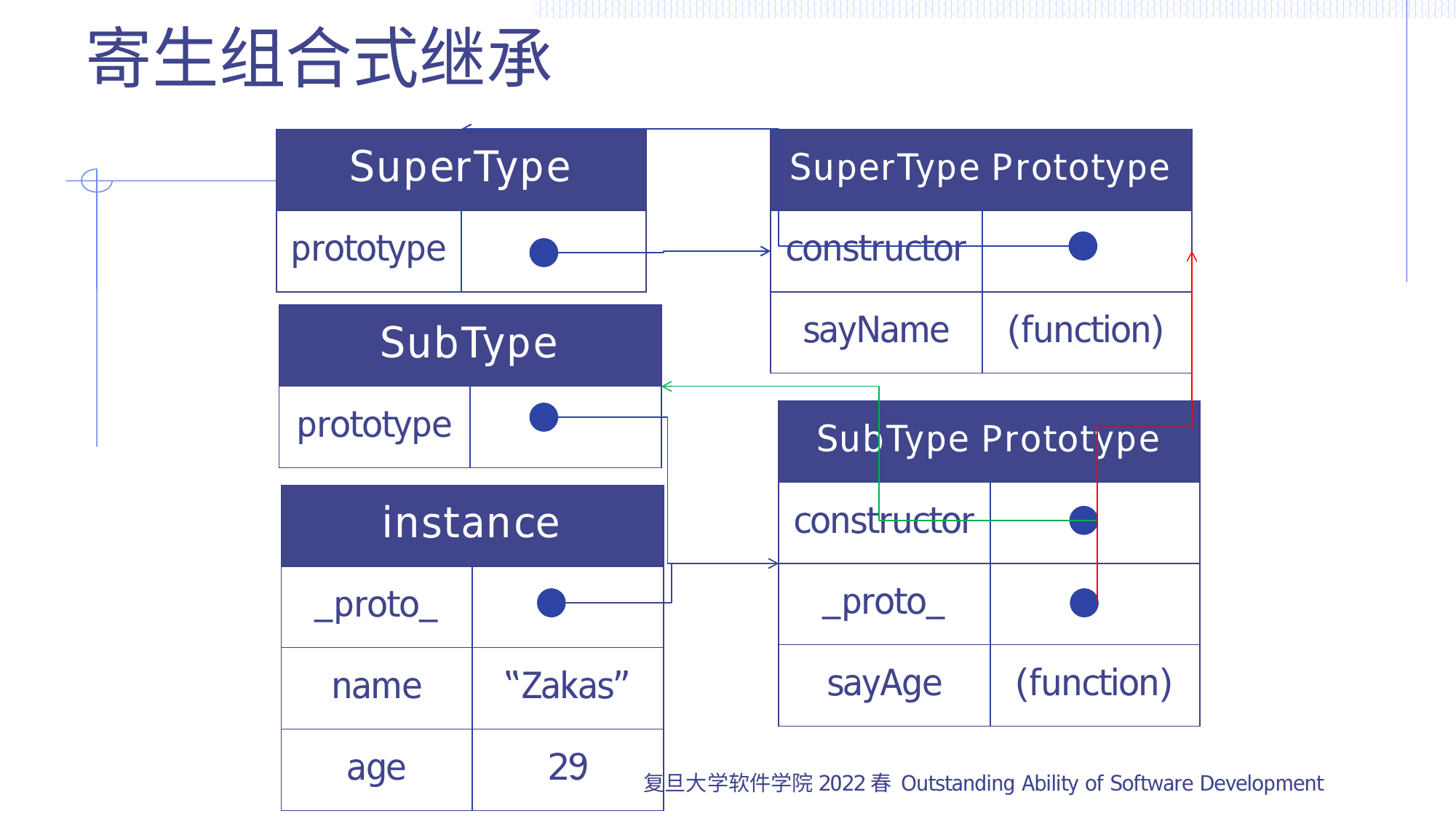

# 寄生组合式继承
| SuperType |  |
| --- | --- |
| prototype |  |
| SuperType Prototype |  |
| --- | --- |
| constructor |  |
| sayName | (function) |

| SubType |  |
| --- | --- |
| prototype |  |
| SubType Prototype |  |
| --- | --- |
| constructor |  |
| \_proto\_ |  |
| sayAge | (function) |

| instance |  |
| --- | --- |
| \_proto\_ |  |
| name | “Zakas” |
| age | 29 |